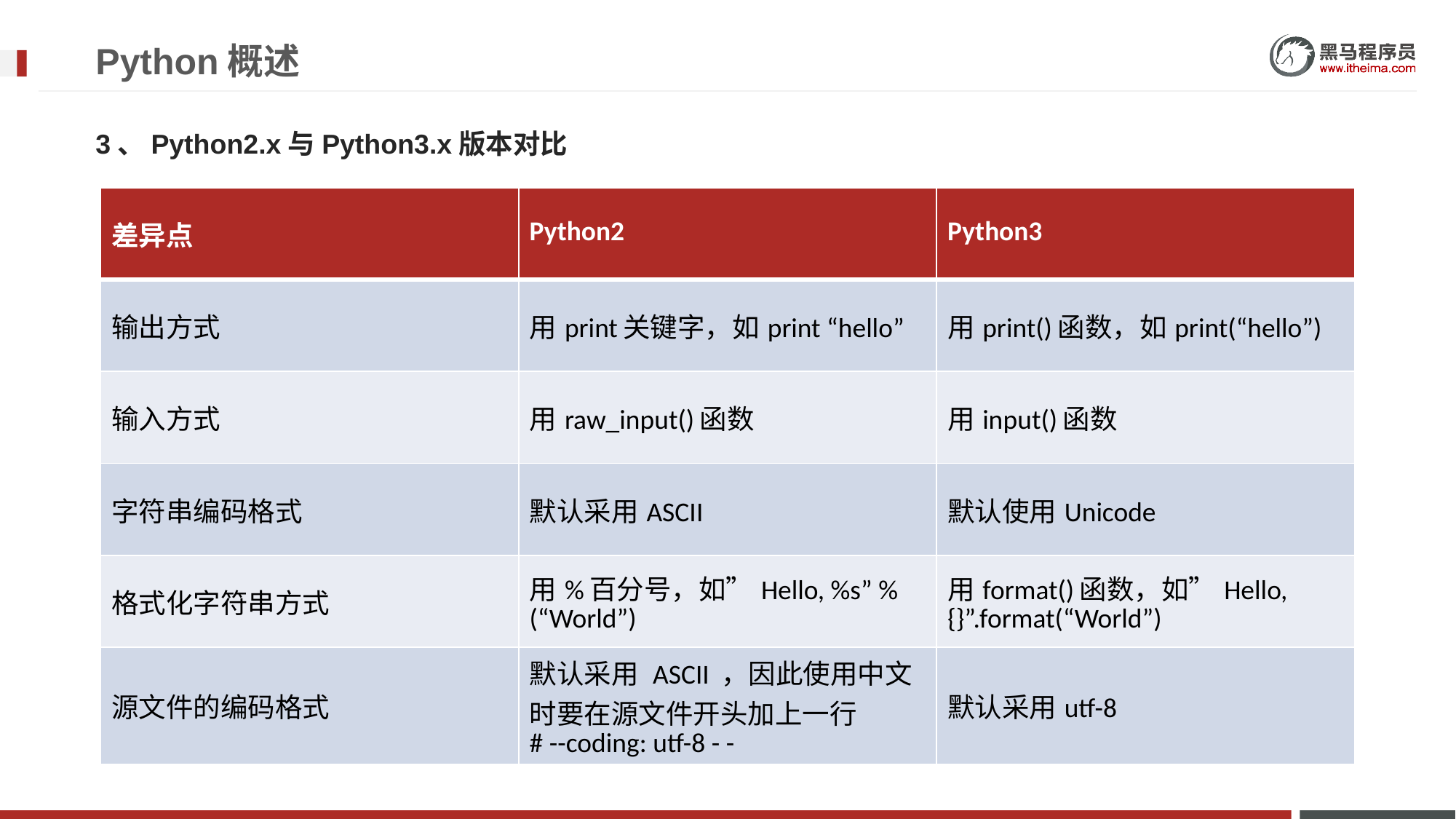

# Python概述
3、Python2.x与Python3.x版本对比
| 差异点 | Python2 | Python3 |
| --- | --- | --- |
| 输出方式 | 用print关键字，如print “hello” | 用print()函数，如print(“hello”) |
| 输入方式 | 用raw\_input()函数 | 用input()函数 |
| 字符串编码格式 | 默认采用ASCII | 默认使用Unicode |
| 格式化字符串方式 | 用%百分号，如”Hello, %s” % (“World”) | 用format()函数，如”Hello, {}”.format(“World”) |
| 源文件的编码格式 | 默认采用 ASCII ，因此使用中文时要在源文件开头加上一行 # --coding: utf-8 - - | 默认采用utf-8 |